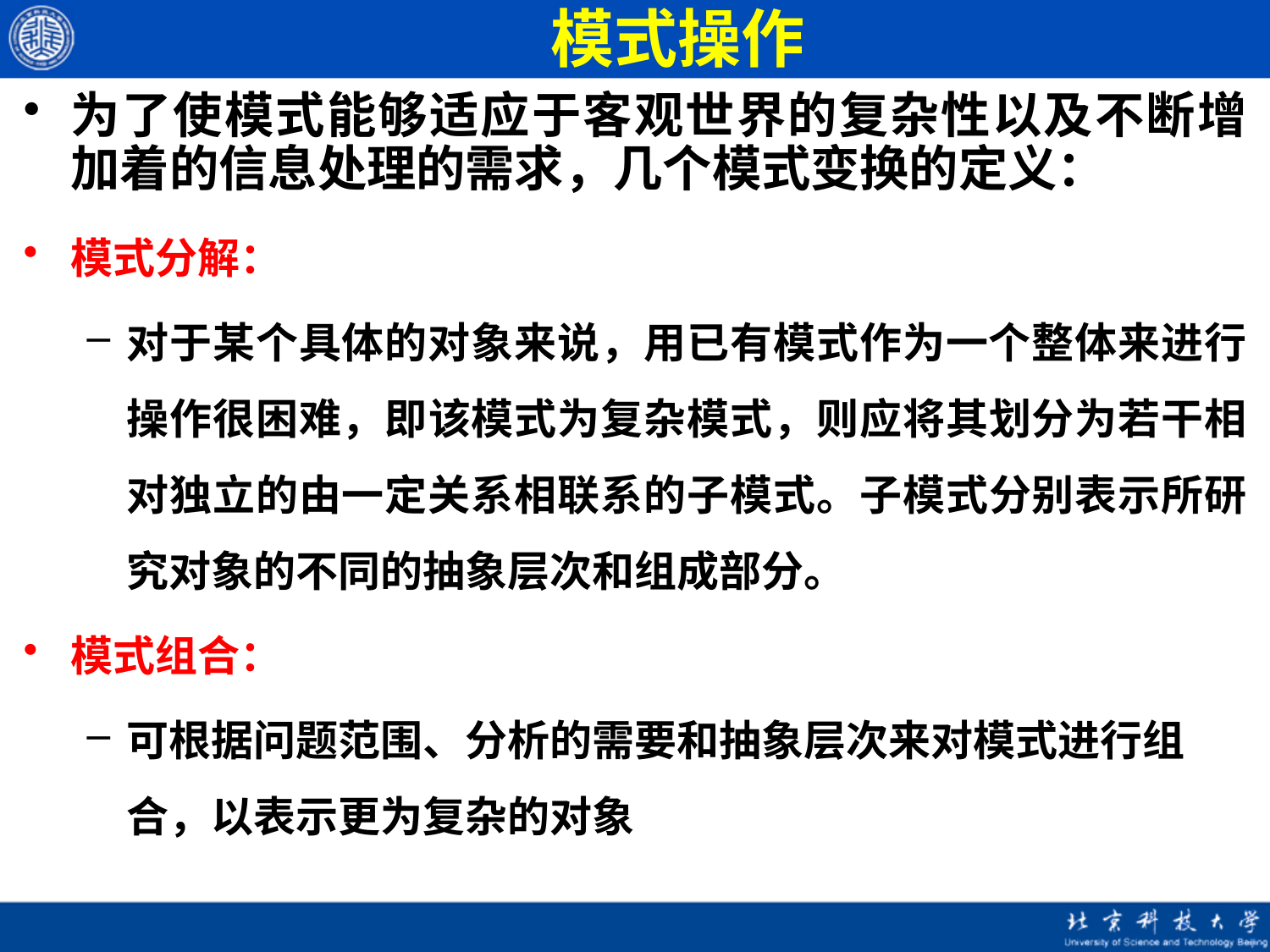

# 模式操作
为了使模式能够适应于客观世界的复杂性以及不断增加着的信息处理的需求，几个模式变换的定义：
模式分解：
对于某个具体的对象来说，用已有模式作为一个整体来进行操作很困难，即该模式为复杂模式，则应将其划分为若干相对独立的由一定关系相联系的子模式。子模式分别表示所研究对象的不同的抽象层次和组成部分。
模式组合：
可根据问题范围、分析的需要和抽象层次来对模式进行组合，以表示更为复杂的对象